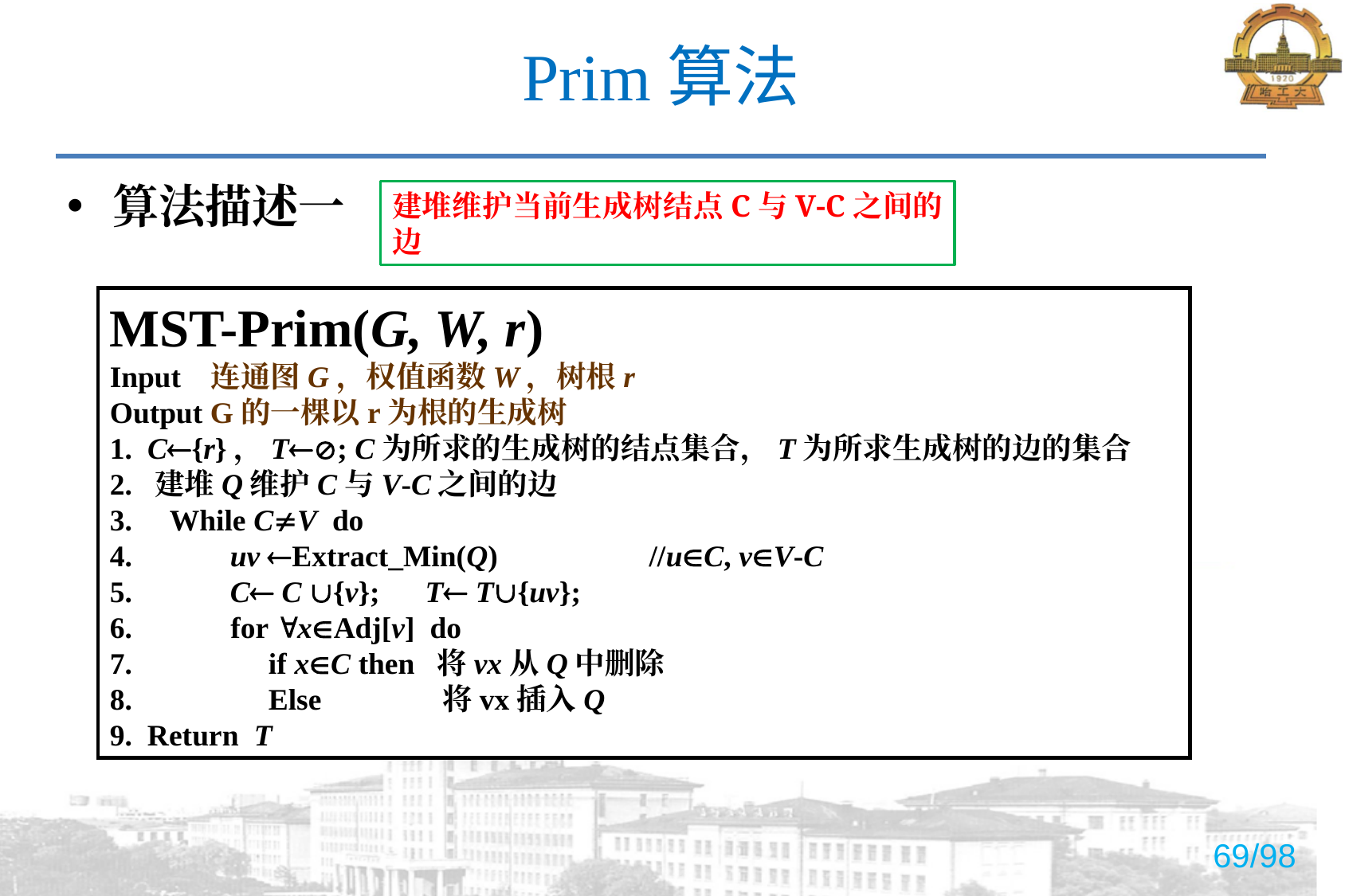

# Prim算法
算法描述一
建堆维护当前生成树结点C与V-C之间的边
MST-Prim(G, W, r)
Input   连通图G，权值函数W，树根r
Output G的一棵以r为根的生成树
1.  C←{r}，T←∅; C为所求的生成树的结点集合，T为所求生成树的边的集合
2.  建堆Q维护C与V-C之间的边
While C≠V  do
        uv ←Extract_Min(Q)                    //u∈C, v∈V-C
        C← C ∪{v};      T← T∪{uv};
6.             for ∀x∈Adj[v]  do
7.                  if x∈C then  将vx从Q中删除
8.                  Else               将vx插入Q
9.  Return  T